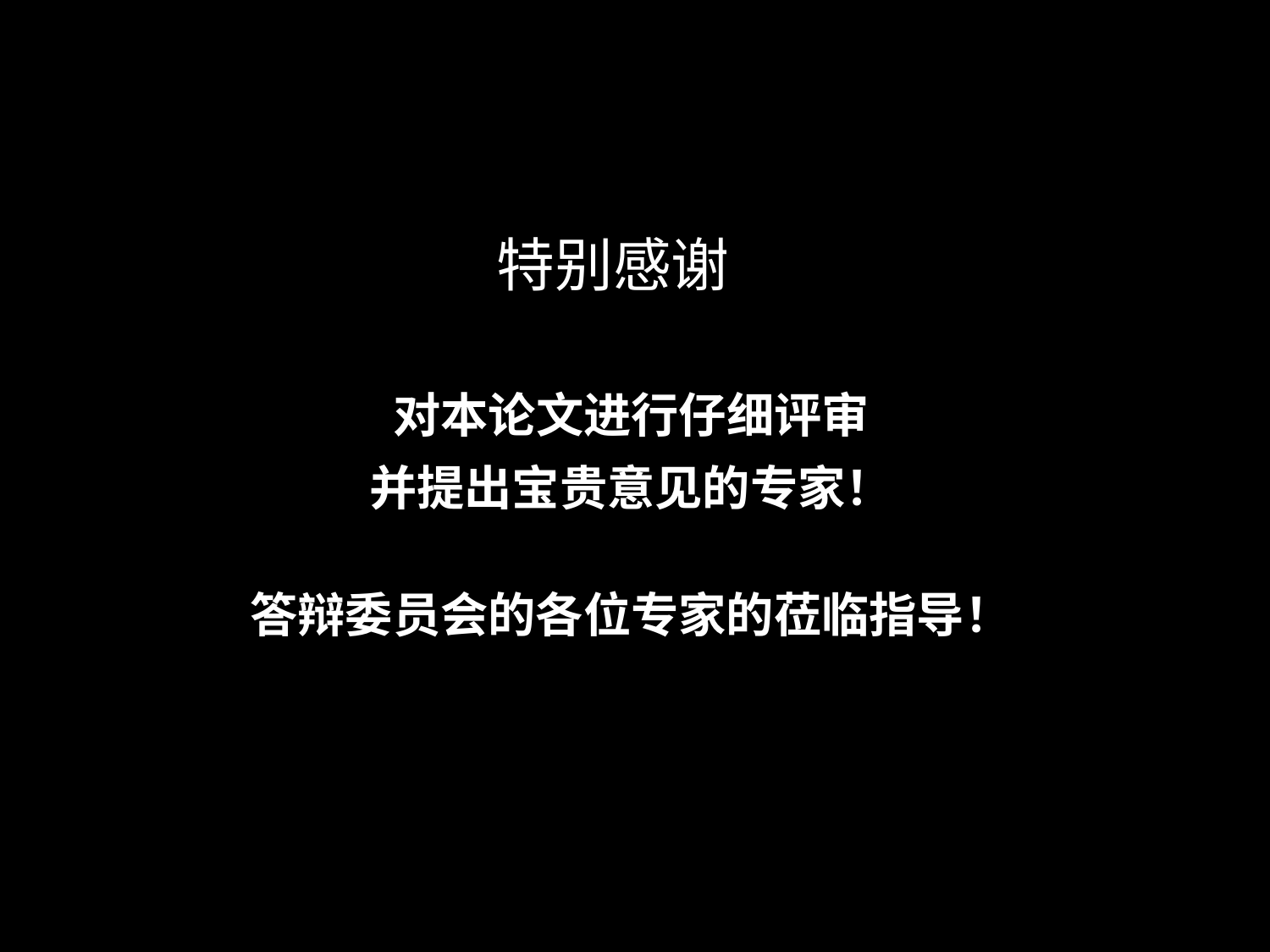

# 特别感谢
对本论文进行仔细评审
并提出宝贵意见的专家！

答辩委员会的各位专家的莅临指导！